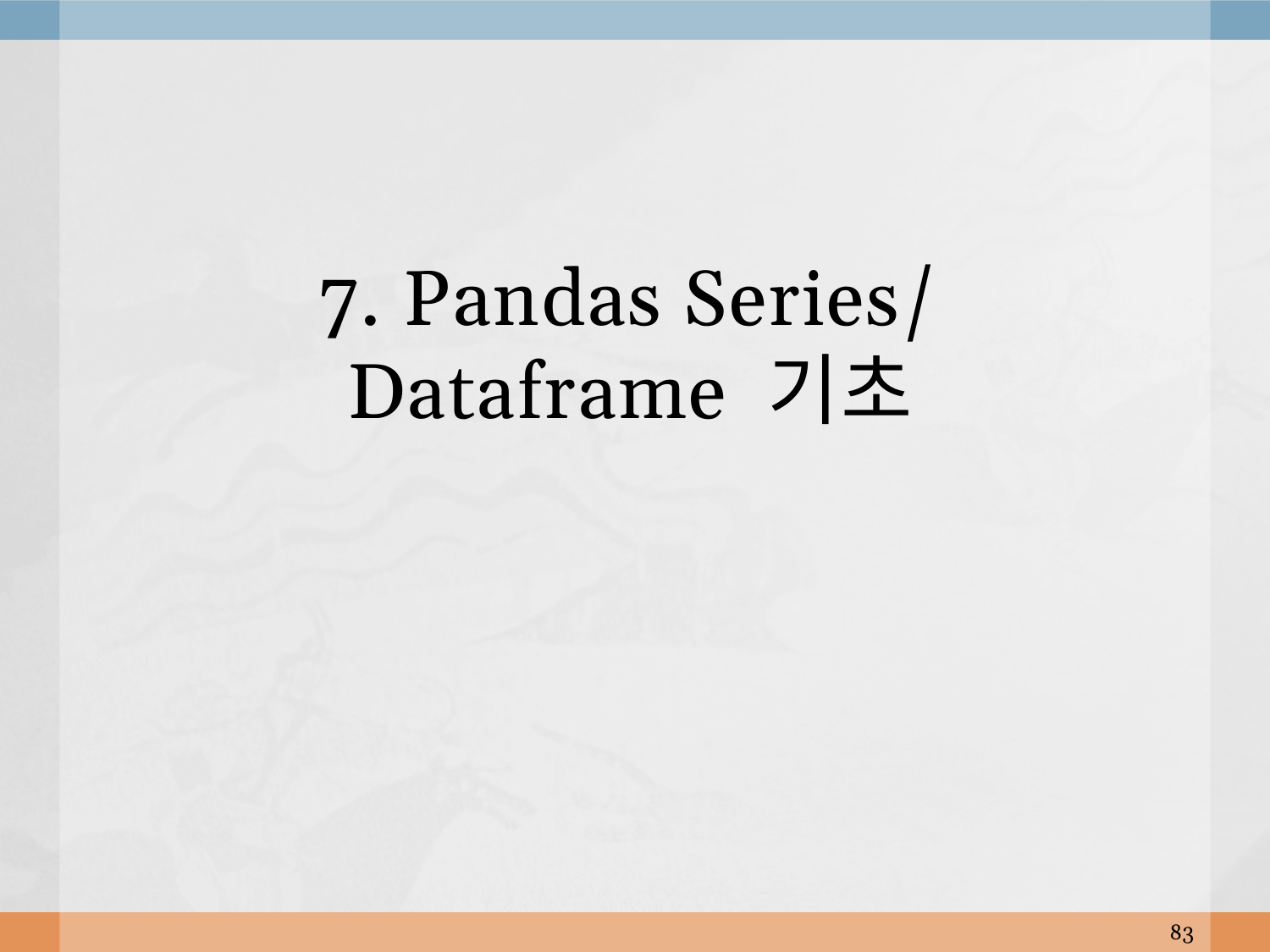

# 7. Pandas Series/ Dataframe 기초

83